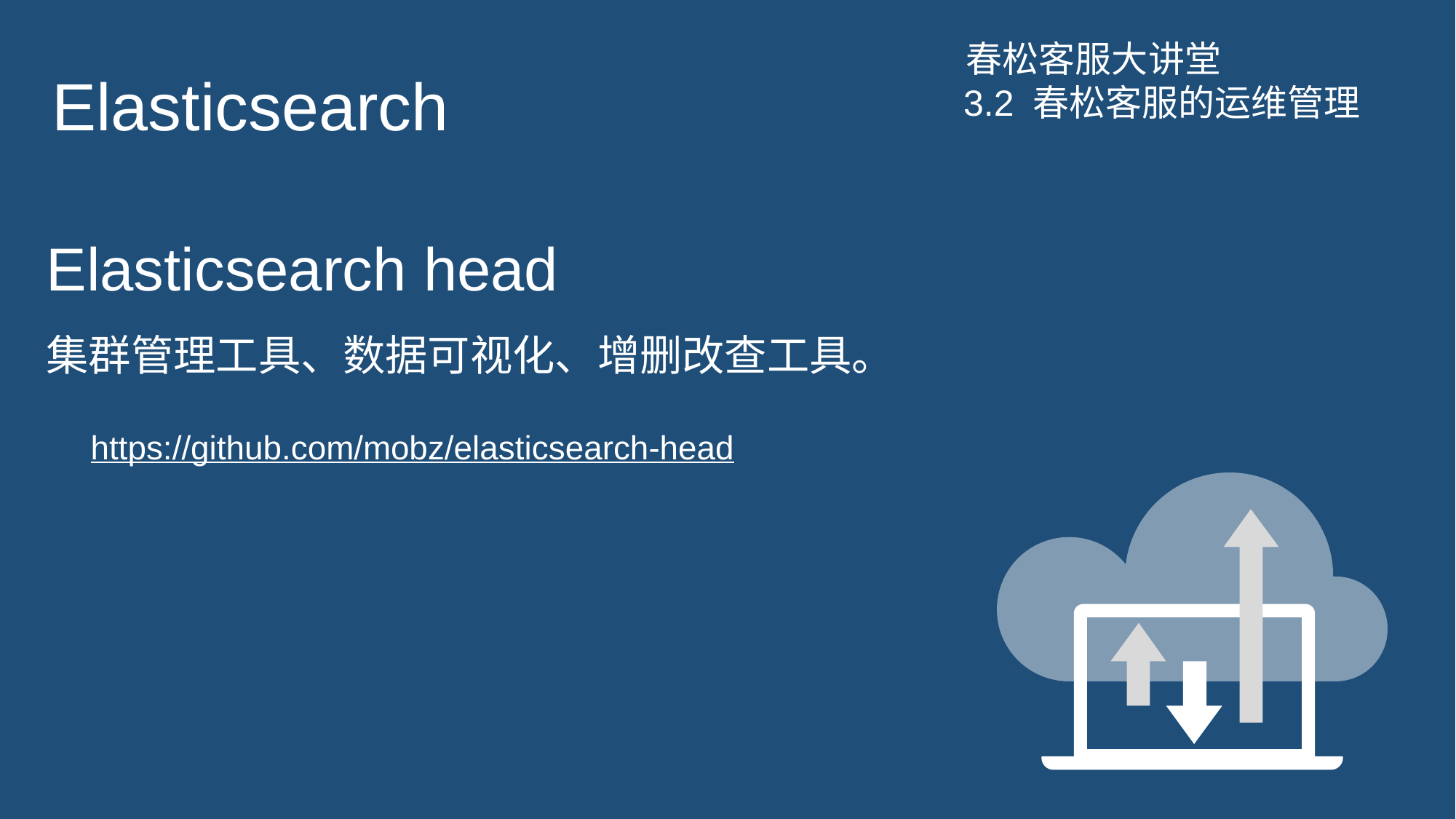

# Elasticsearch
春松客服大讲堂
3.2 春松客服的运维管理
Elasticsearch head
集群管理工具、数据可视化、增删改查工具。
https://github.com/mobz/elasticsearch-head